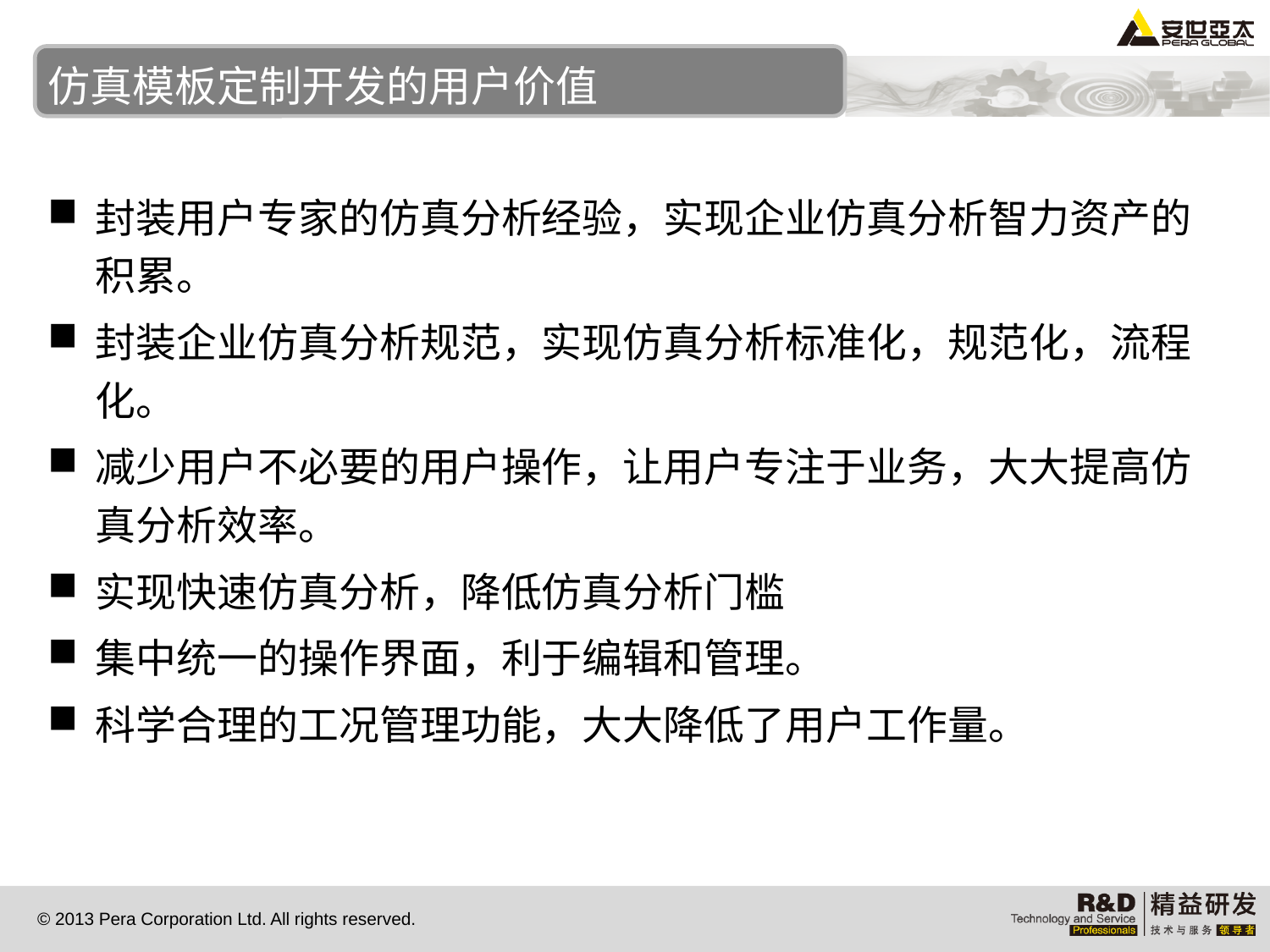

# 仿真模板定制开发的用户价值
封装用户专家的仿真分析经验，实现企业仿真分析智力资产的积累。
封装企业仿真分析规范，实现仿真分析标准化，规范化，流程化。
减少用户不必要的用户操作，让用户专注于业务，大大提高仿真分析效率。
实现快速仿真分析，降低仿真分析门槛
集中统一的操作界面，利于编辑和管理。
科学合理的工况管理功能，大大降低了用户工作量。